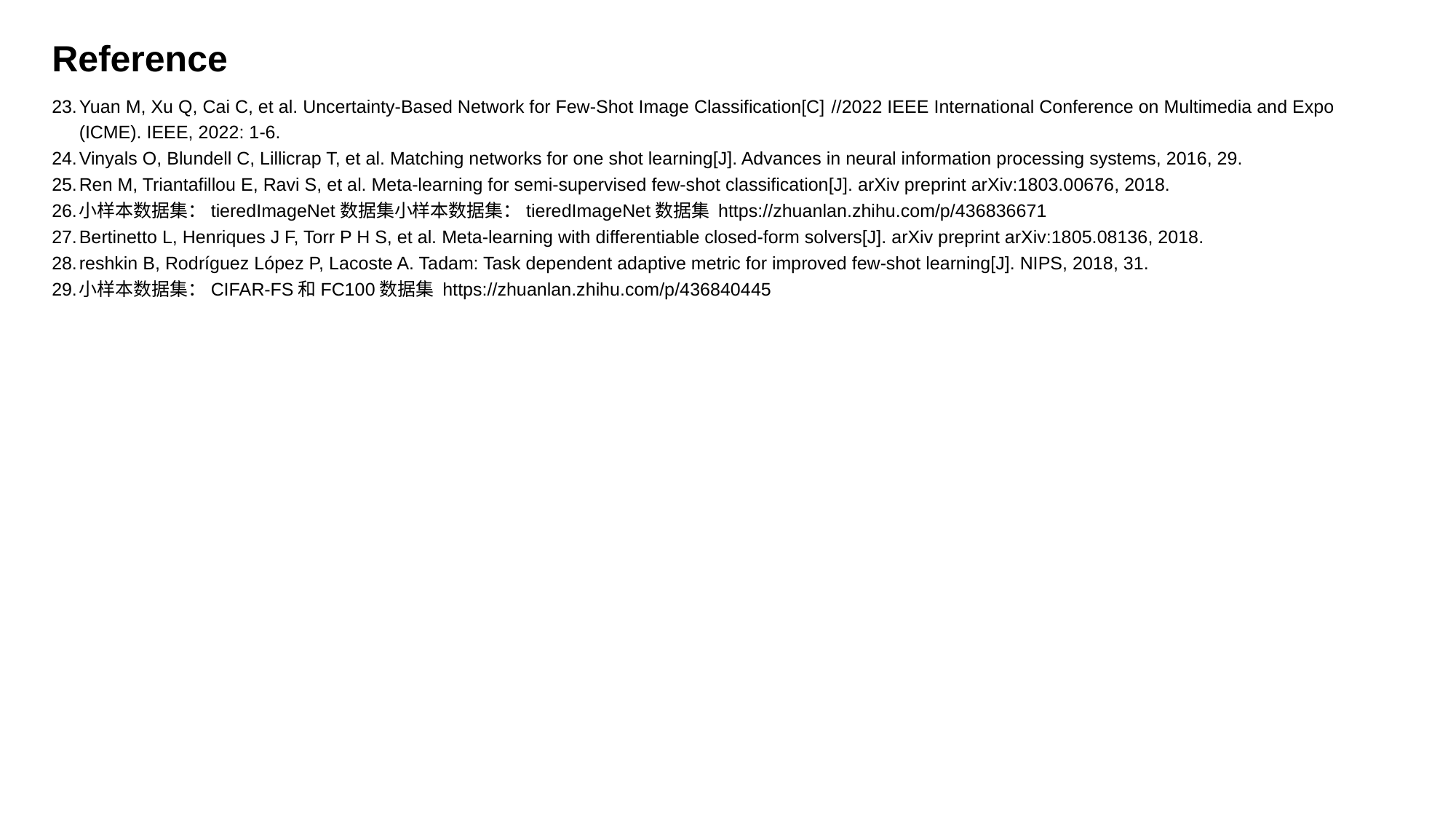

Reference
Yuan M, Xu Q, Cai C, et al. Uncertainty-Based Network for Few-Shot Image Classification[C] //2022 IEEE International Conference on Multimedia and Expo (ICME). IEEE, 2022: 1-6.
Vinyals O, Blundell C, Lillicrap T, et al. Matching networks for one shot learning[J]. Advances in neural information processing systems, 2016, 29.
Ren M, Triantafillou E, Ravi S, et al. Meta-learning for semi-supervised few-shot classification[J]. arXiv preprint arXiv:1803.00676, 2018.
小样本数据集：tieredImageNet数据集小样本数据集：tieredImageNet数据集 https://zhuanlan.zhihu.com/p/436836671
Bertinetto L, Henriques J F, Torr P H S, et al. Meta-learning with differentiable closed-form solvers[J]. arXiv preprint arXiv:1805.08136, 2018.
reshkin B, Rodríguez López P, Lacoste A. Tadam: Task dependent adaptive metric for improved few-shot learning[J]. NIPS, 2018, 31.
小样本数据集：CIFAR-FS和FC100数据集 https://zhuanlan.zhihu.com/p/436840445